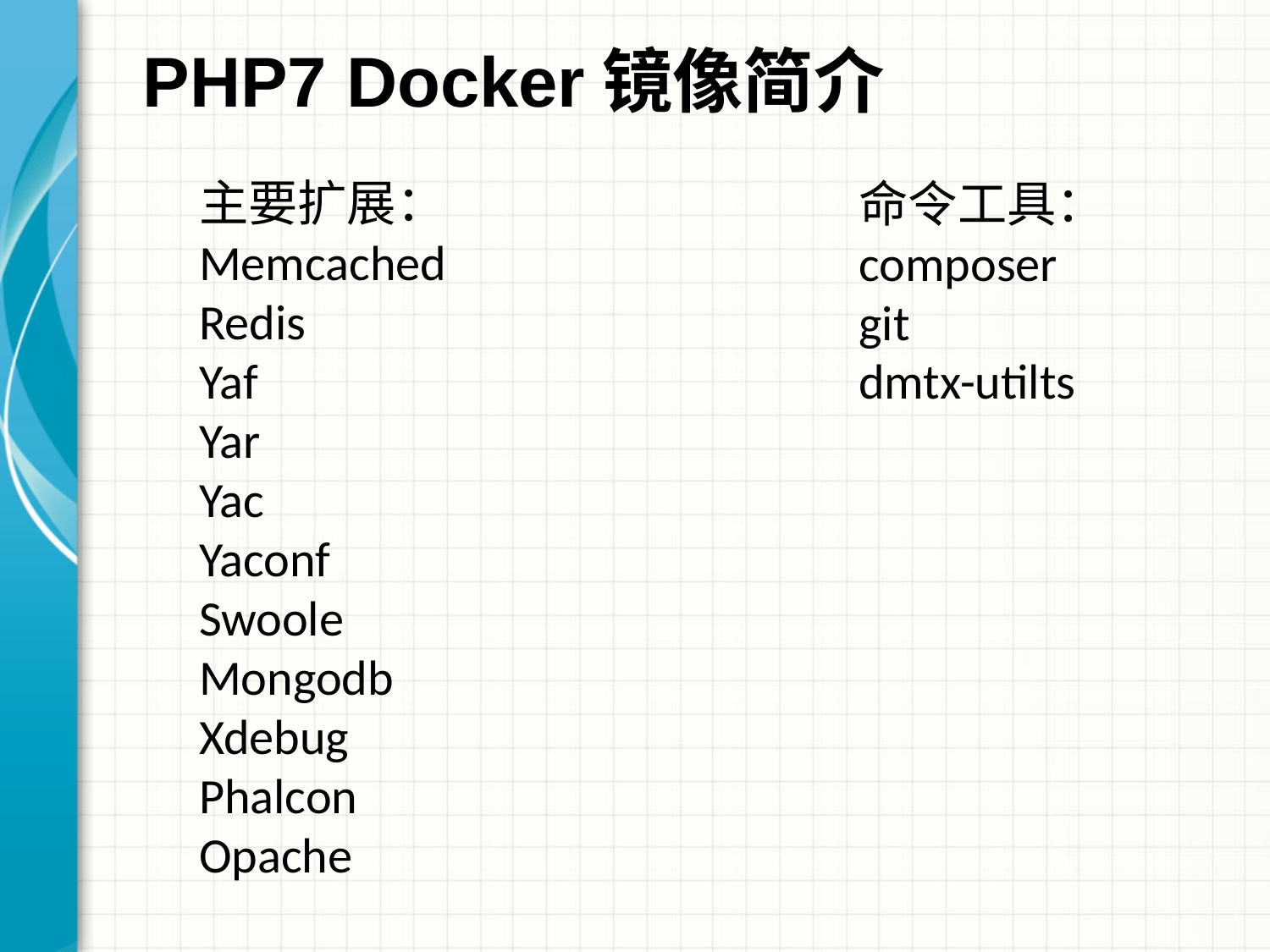

PHP7 Docker镜像简介
主要扩展：
Memcached
Redis
Yaf
Yar
Yac
Yaconf
Swoole
Mongodb
Xdebug
Phalcon
Opache

命令工具：
composer
git
dmtx-utilts